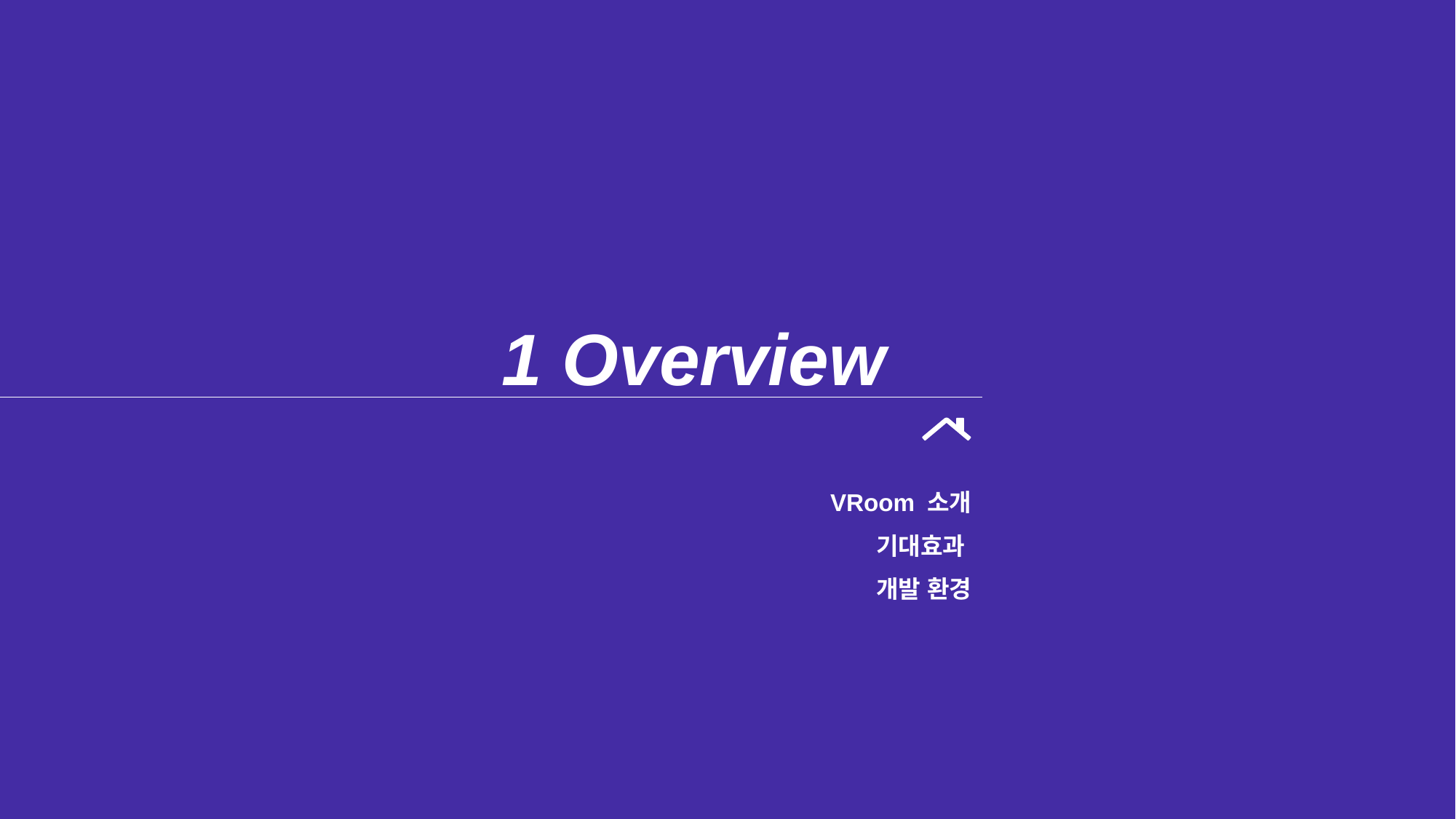

1 Overview

VRoom 소개
기대효과
개발 환경